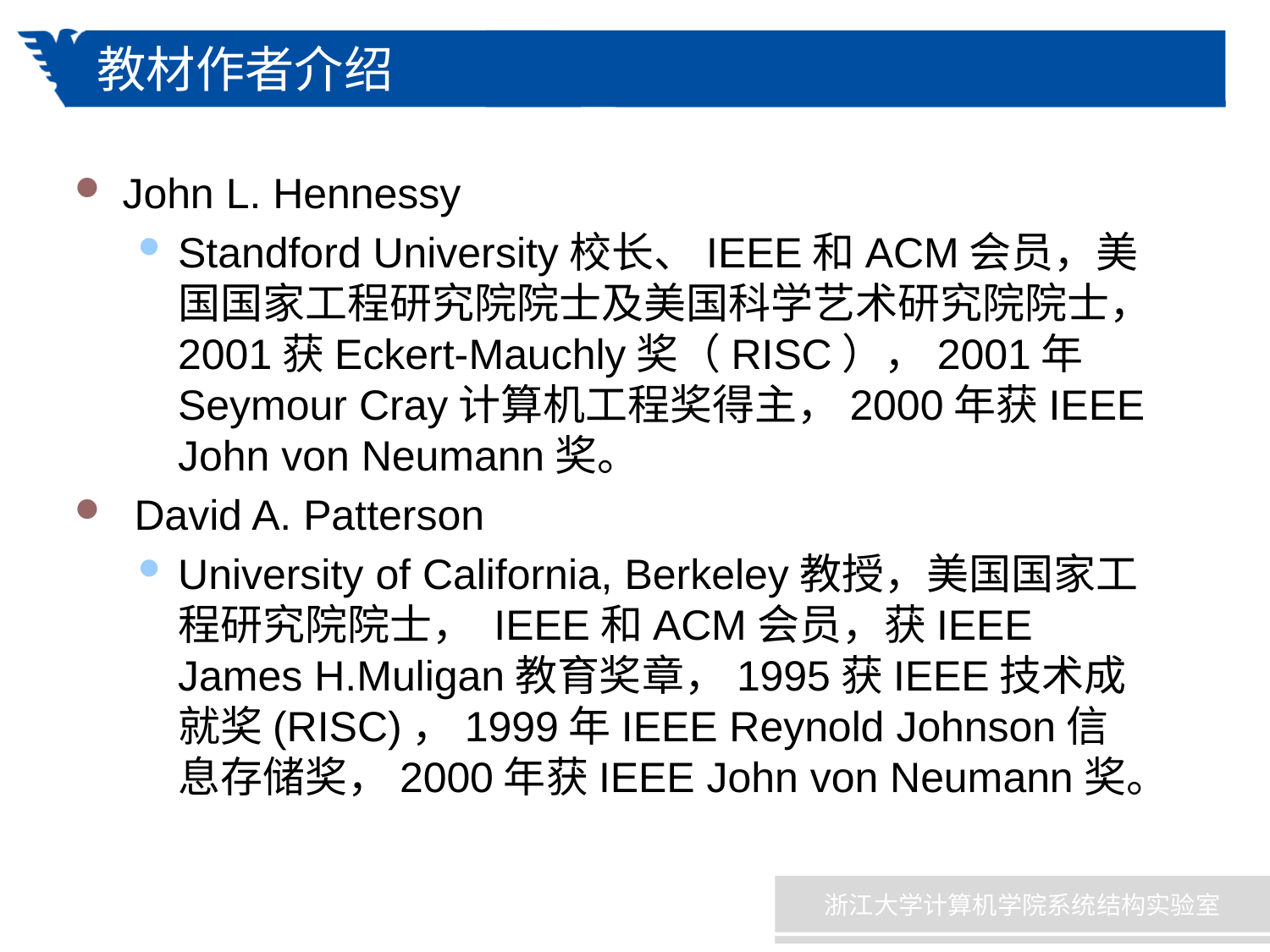

# 教材作者介绍
John L. Hennessy
Standford University校长、IEEE和ACM会员，美国国家工程研究院院士及美国科学艺术研究院院士，2001获Eckert-Mauchly奖（RISC），2001年Seymour Cray计算机工程奖得主，2000年获IEEE John von Neumann奖。
 David A. Patterson
University of California, Berkeley教授，美国国家工程研究院院士， IEEE和ACM会员，获IEEE James H.Muligan教育奖章，1995获IEEE技术成就奖(RISC)，1999年IEEE Reynold Johnson信息存储奖，2000年获IEEE John von Neumann奖。